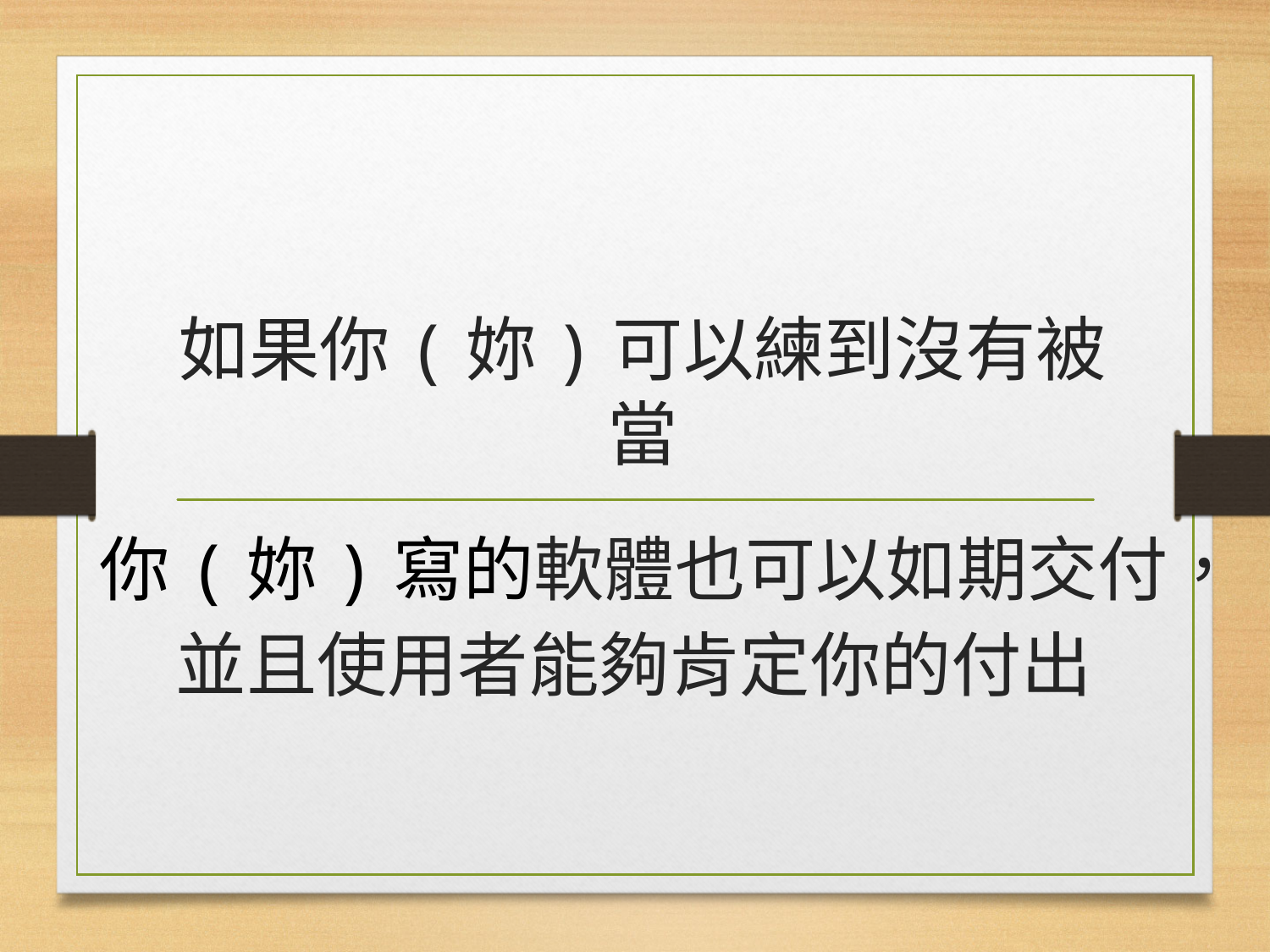

# 如果你(妳)可以練到沒有被當
你(妳)寫的軟體也可以如期交付，
並且使用者能夠肯定你的付出